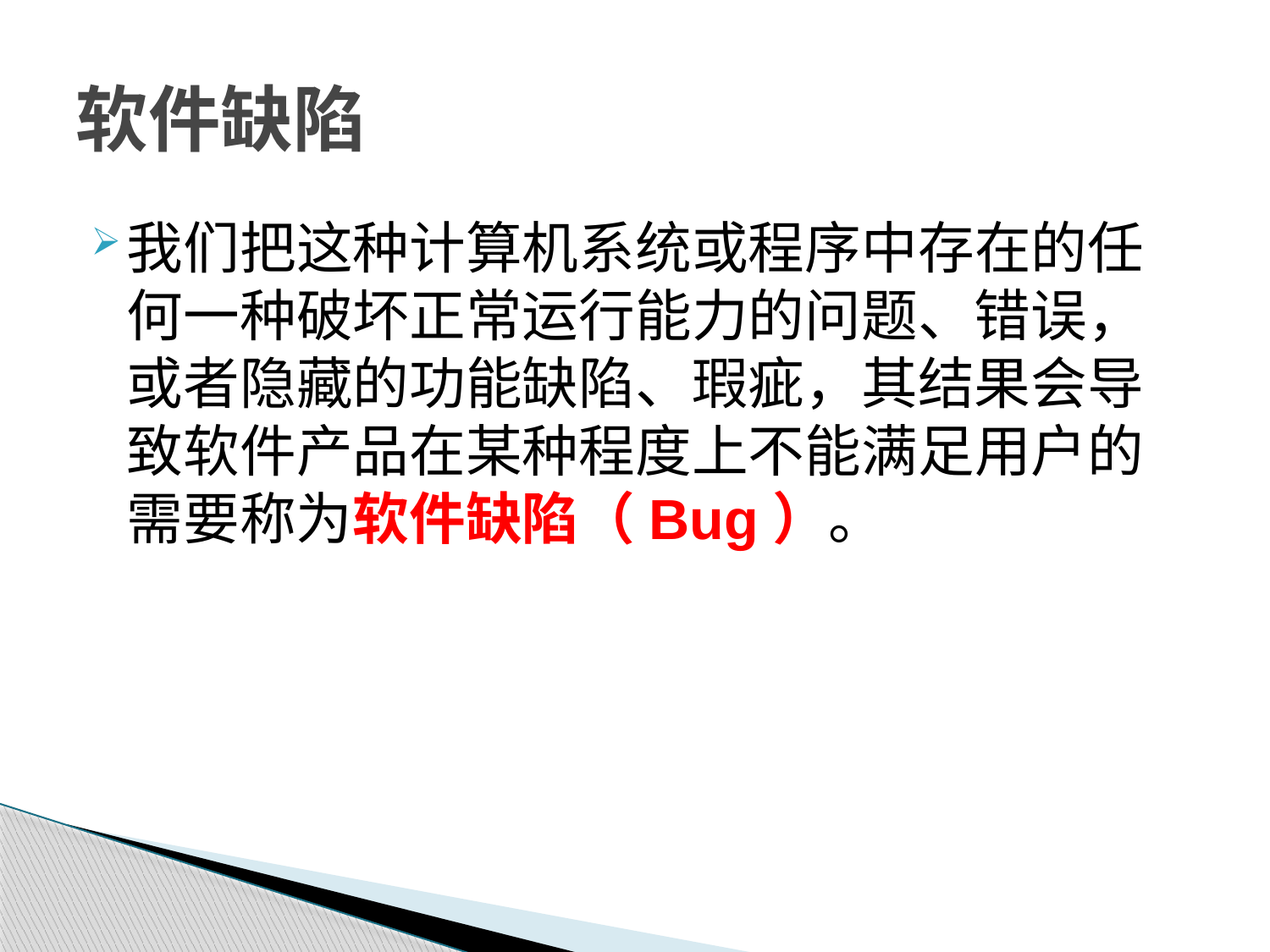

# 软件缺陷
我们把这种计算机系统或程序中存在的任何一种破坏正常运行能力的问题、错误，或者隐藏的功能缺陷、瑕疵，其结果会导致软件产品在某种程度上不能满足用户的需要称为软件缺陷（Bug）。